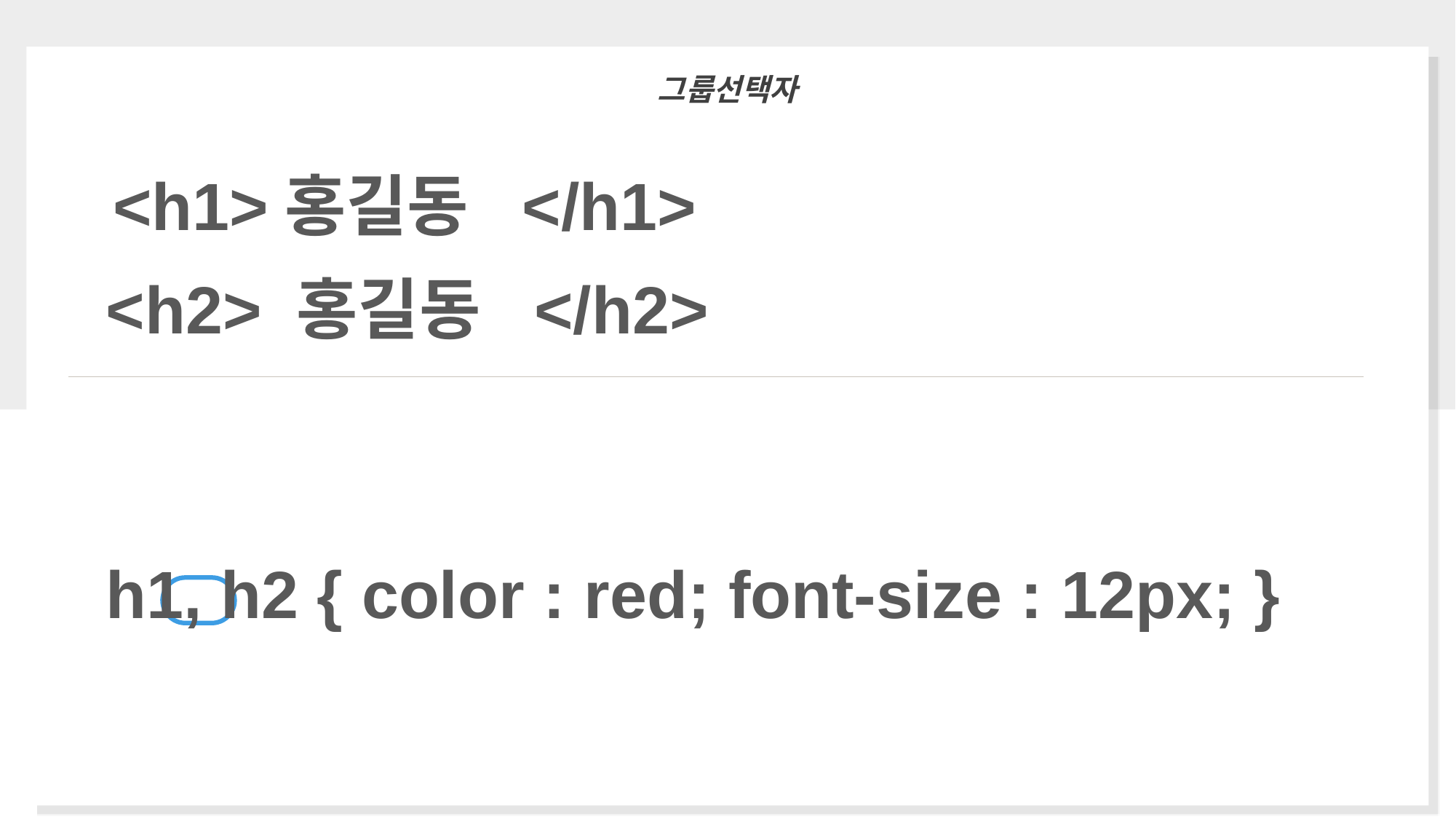

그룹선택자
<h1>홍길동  </h1>

<h2> 홍길동  </h2>
h1, h2 { color : red; font-size : 12px; }